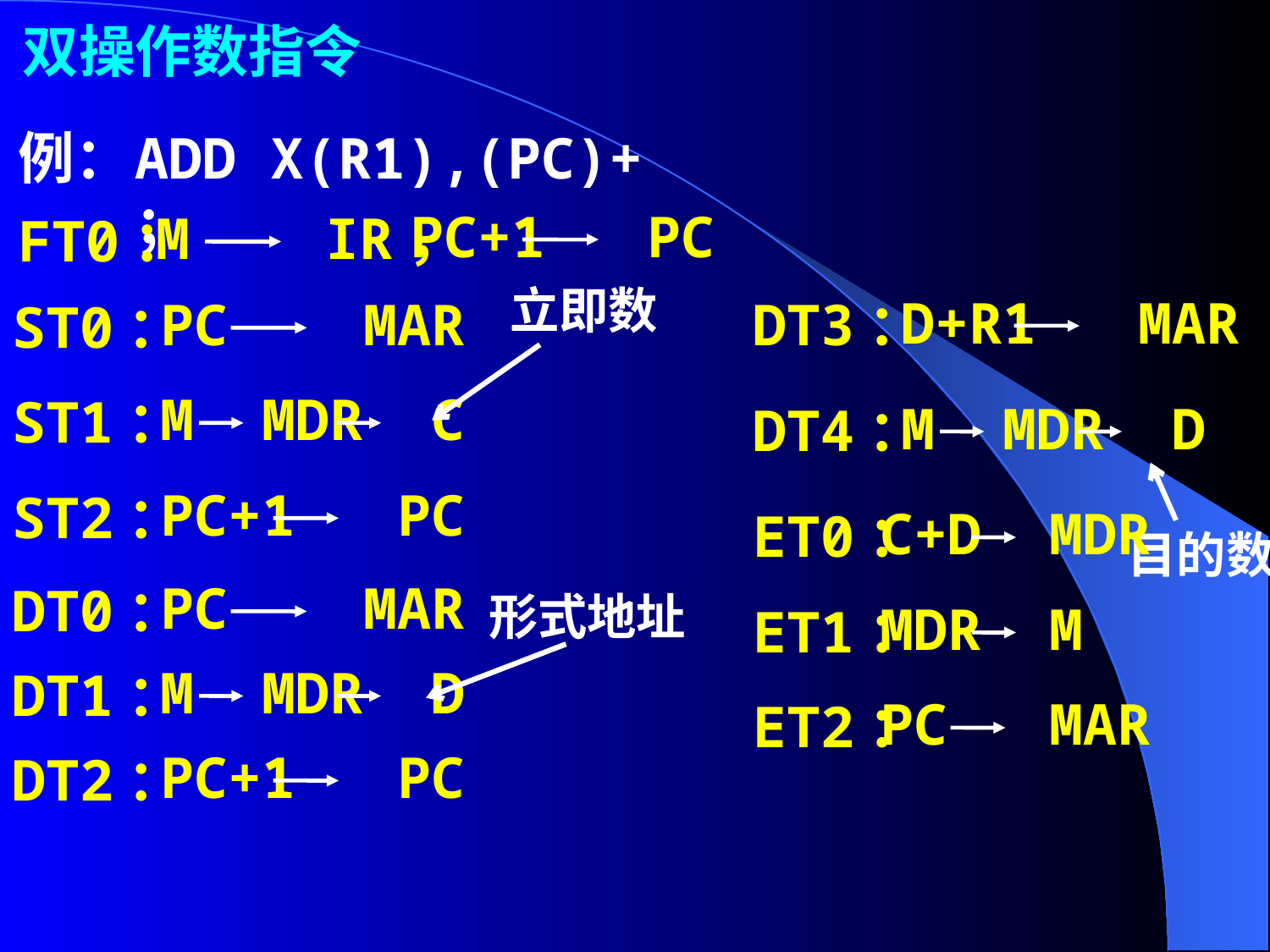

双操作数指令
例：
ADD X(R1),(PC)+ ；
FT0：
PC+1   PC

M    IR，

立即数
DT3：
ST0：
D+R1   MAR

PC    MAR

ST1：
DT4：
M  MDR  C

M  MDR  D

ST2：
PC+1   PC

ET0：
C+D  MDR

目的数
DT0：
PC    MAR

形式地址
ET1：
MDR  M

DT1：
M  MDR  D

ET2：
PC   MAR

DT2：
PC+1   PC